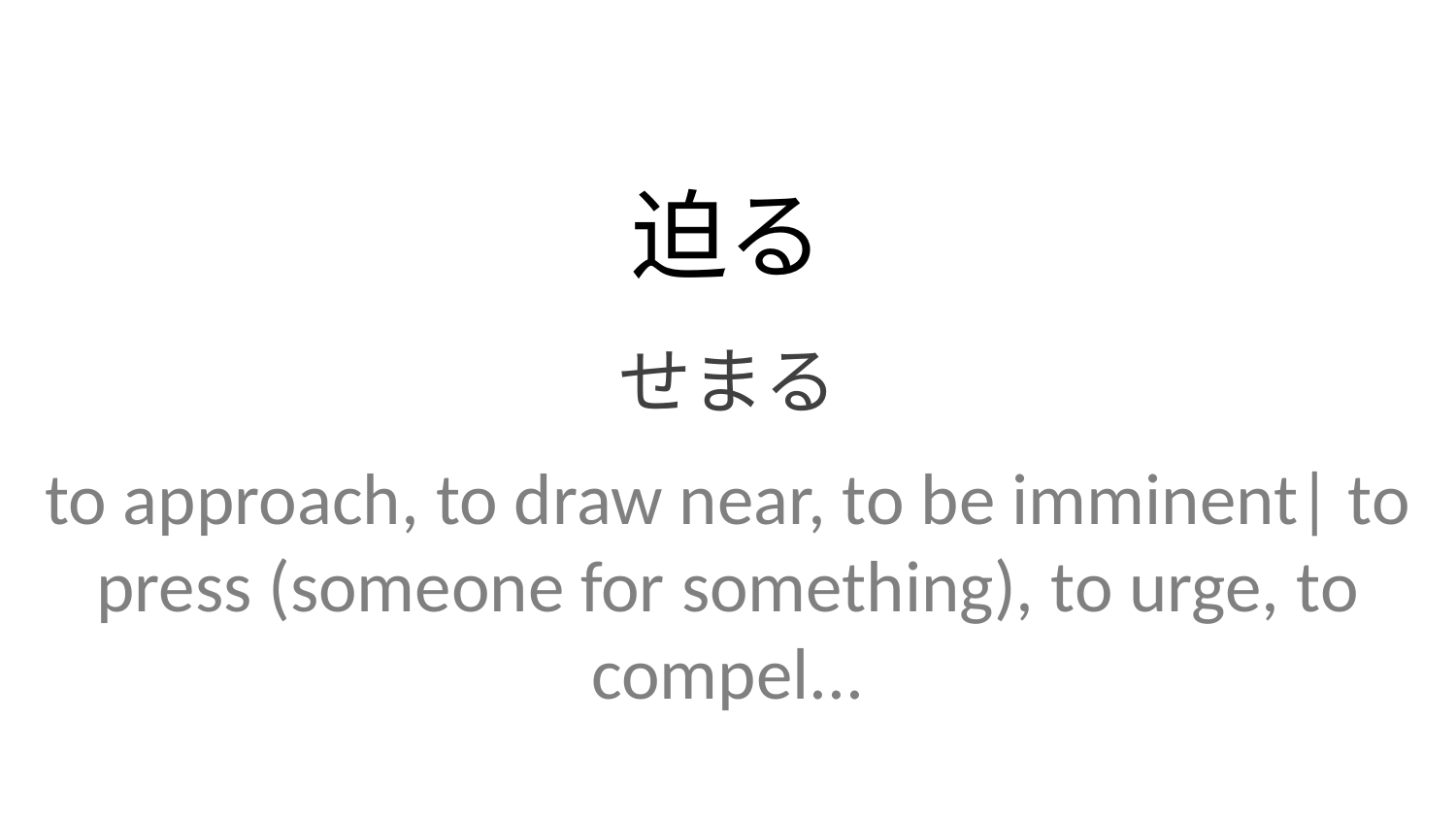

迫る

せまる
to approach, to draw near, to be imminent| to press (someone for something), to urge, to compel...